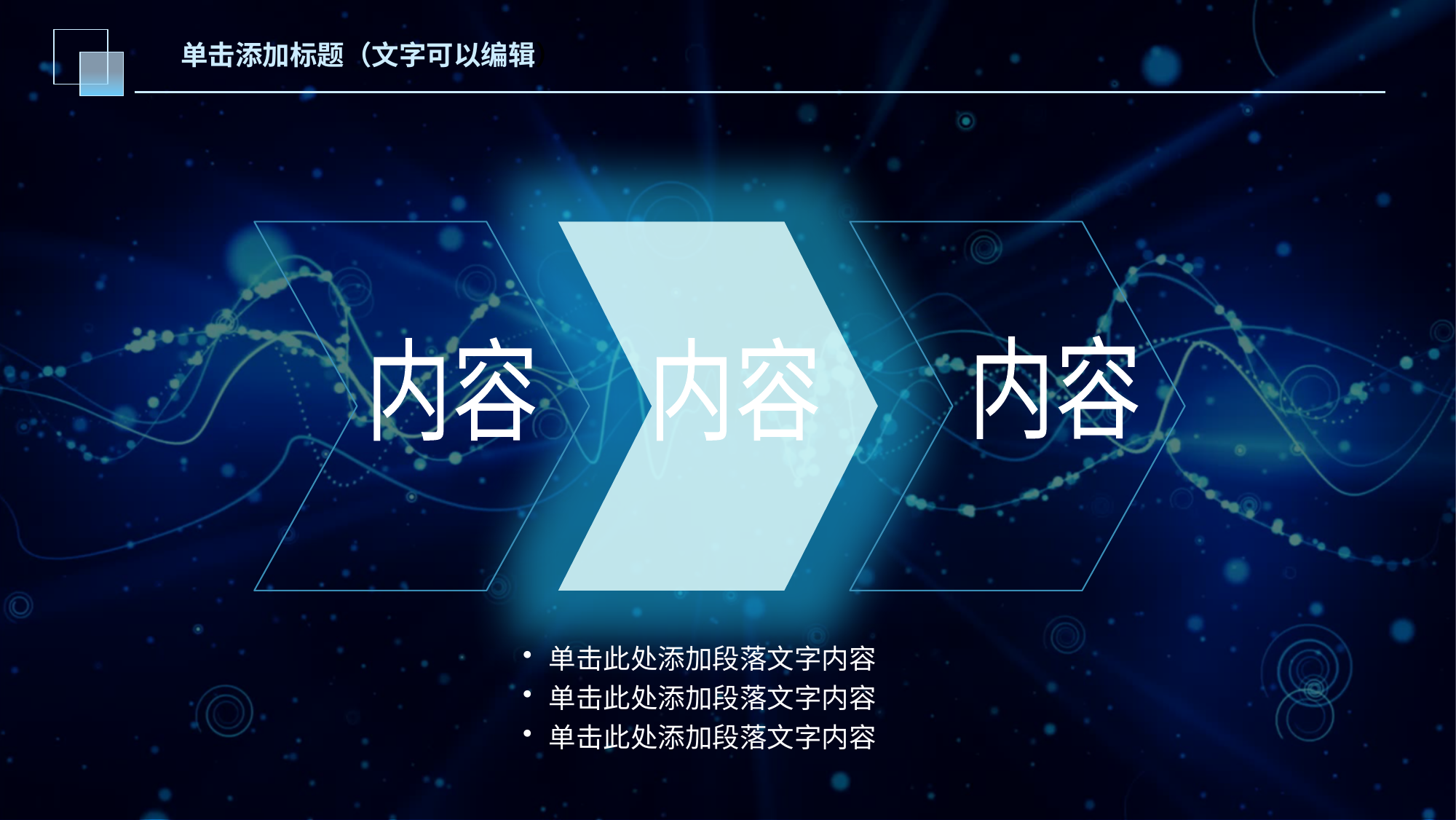

单击添加标题（文字可以编辑）

内容

内容

内容
单击此处添加段落文字内容
单击此处添加段落文字内容
单击此处添加段落文字内容